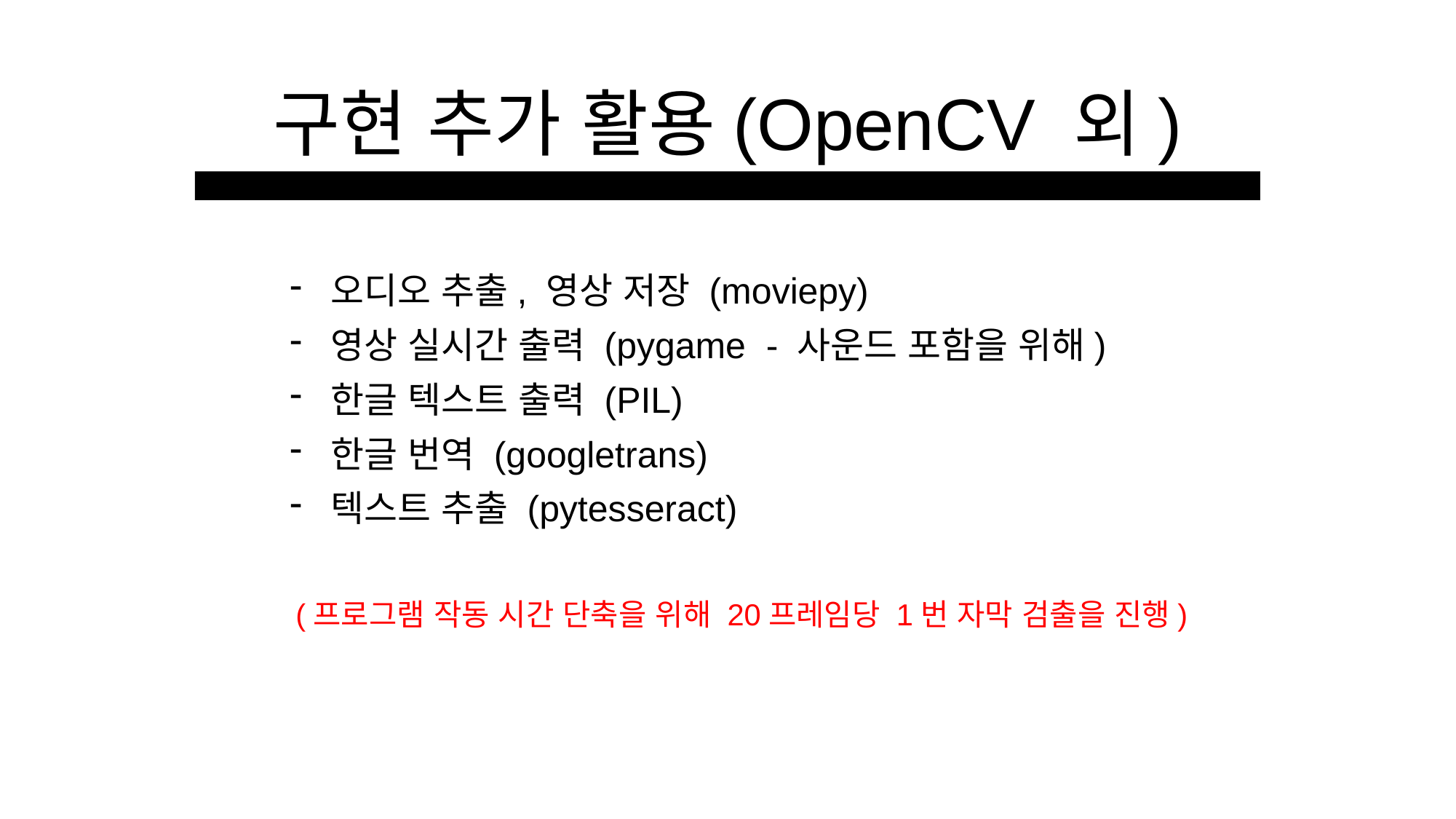

구현 추가 활용(OpenCV 외)

오디오 추출, 영상 저장 (moviepy)
영상 실시간 출력 (pygame  - 사운드 포함을 위해)
한글 텍스트 출력 (PIL)
한글 번역 (googletrans)
텍스트 추출 (pytesseract)

(프로그램 작동 시간 단축을 위해 20프레임당 1번 자막 검출을 진행)